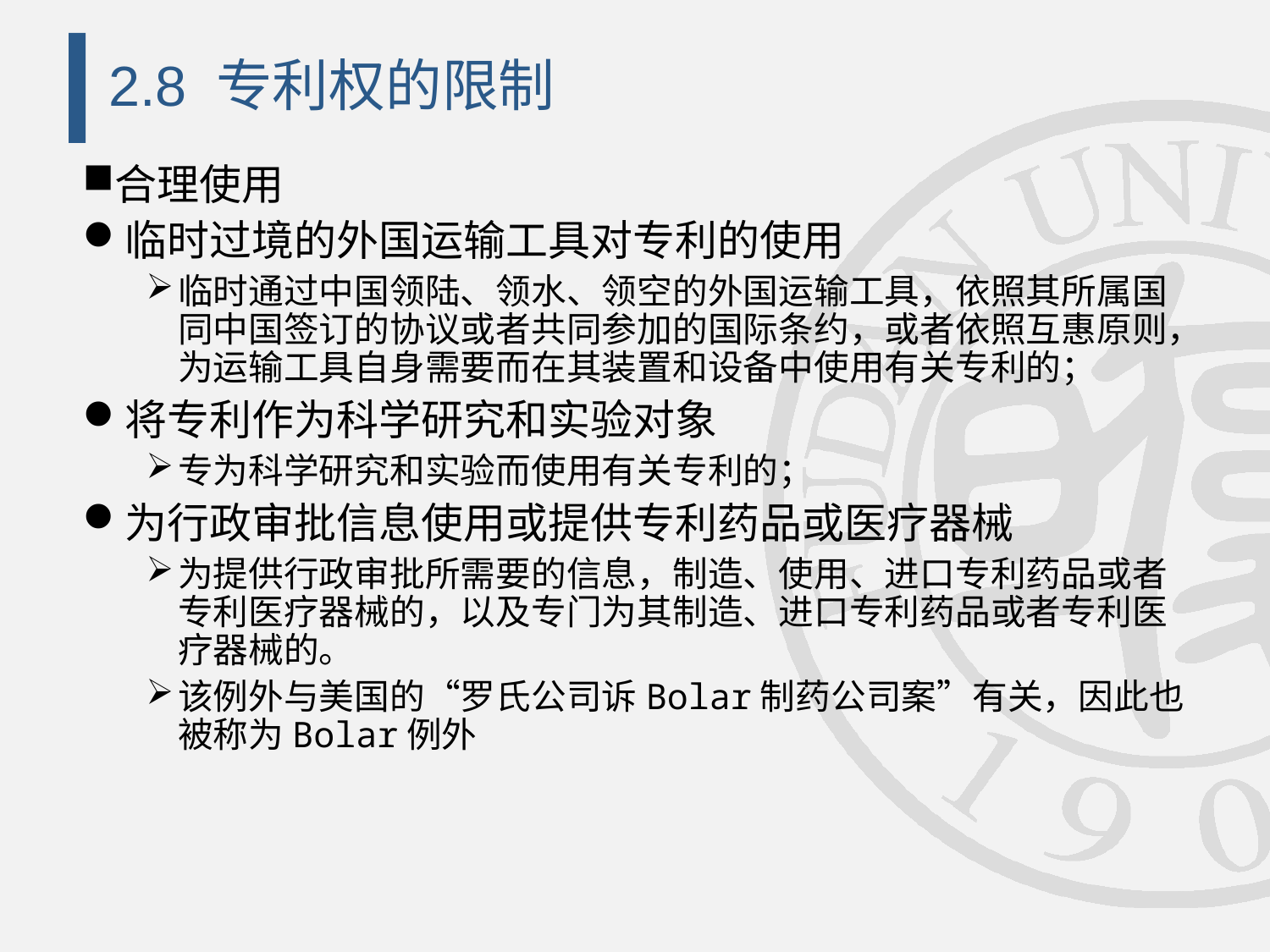

# 2.8 专利权的限制
合理使用
临时过境的外国运输工具对专利的使用
临时通过中国领陆、领水、领空的外国运输工具，依照其所属国同中国签订的协议或者共同参加的国际条约，或者依照互惠原则，为运输工具自身需要而在其装置和设备中使用有关专利的；
将专利作为科学研究和实验对象
专为科学研究和实验而使用有关专利的；
为行政审批信息使用或提供专利药品或医疗器械
为提供行政审批所需要的信息，制造、使用、进口专利药品或者专利医疗器械的，以及专门为其制造、进口专利药品或者专利医疗器械的。
该例外与美国的“罗氏公司诉Bolar制药公司案”有关，因此也被称为Bolar例外